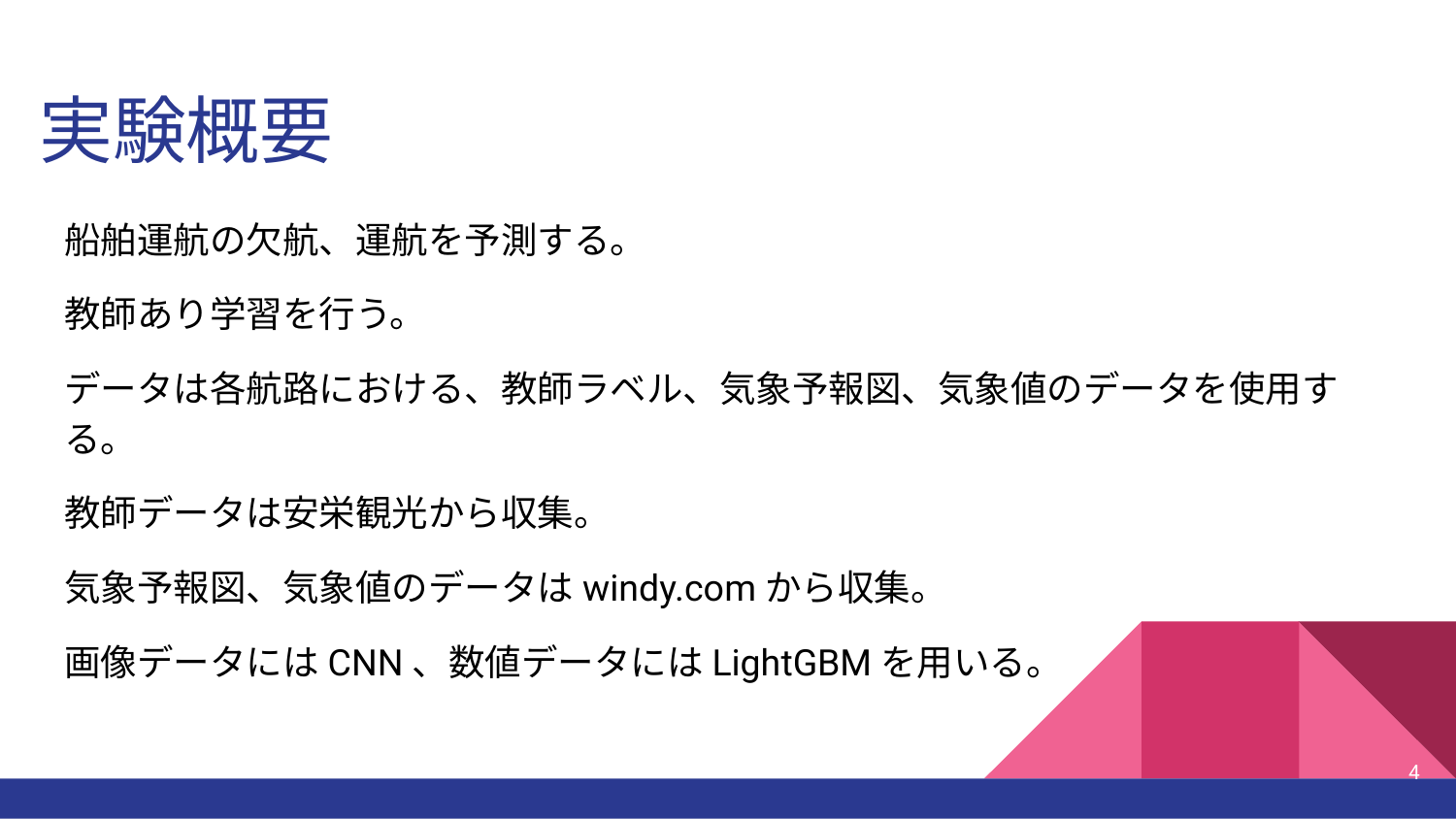

# 実験概要
船舶運航の欠航、運航を予測する。
教師あり学習を行う。
データは各航路における、教師ラベル、気象予報図、気象値のデータを使用する。
教師データは安栄観光から収集。
気象予報図、気象値のデータはwindy.comから収集。
画像データにはCNN、数値データにはLightGBMを用いる。
4